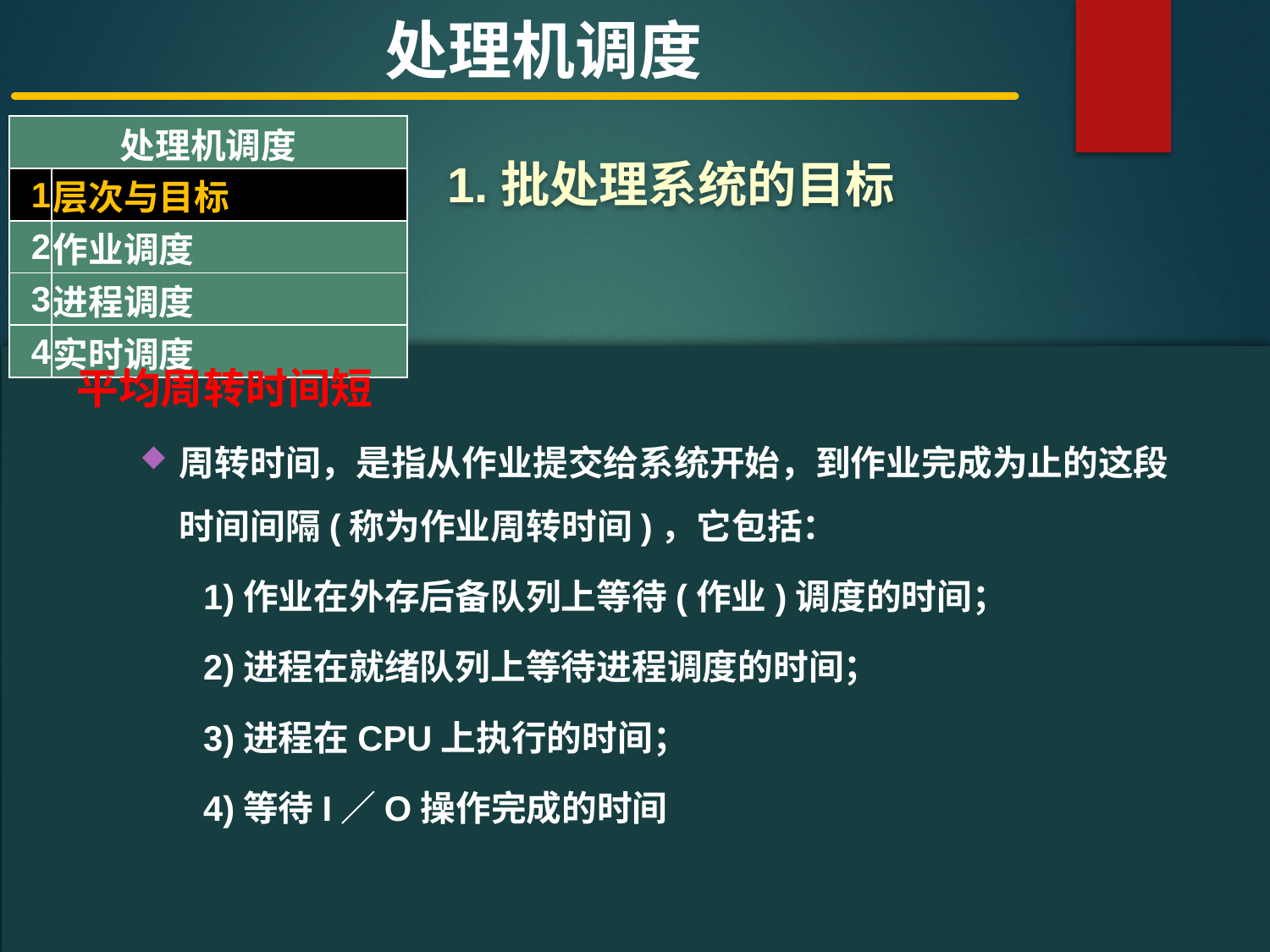

处理机调度
| 处理机调度 |  |
| --- | --- |
| 1 | 层次与目标 |
| 2 | 作业调度 |
| 3 | 进程调度 |
| 4 | 实时调度 |
1.批处理系统的目标
#
平均周转时间短
周转时间，是指从作业提交给系统开始，到作业完成为止的这段时间间隔(称为作业周转时间)，它包括：
1)作业在外存后备队列上等待(作业)调度的时间；
2)进程在就绪队列上等待进程调度的时间；
3)进程在CPU上执行的时间；
4)等待I／O操作完成的时间